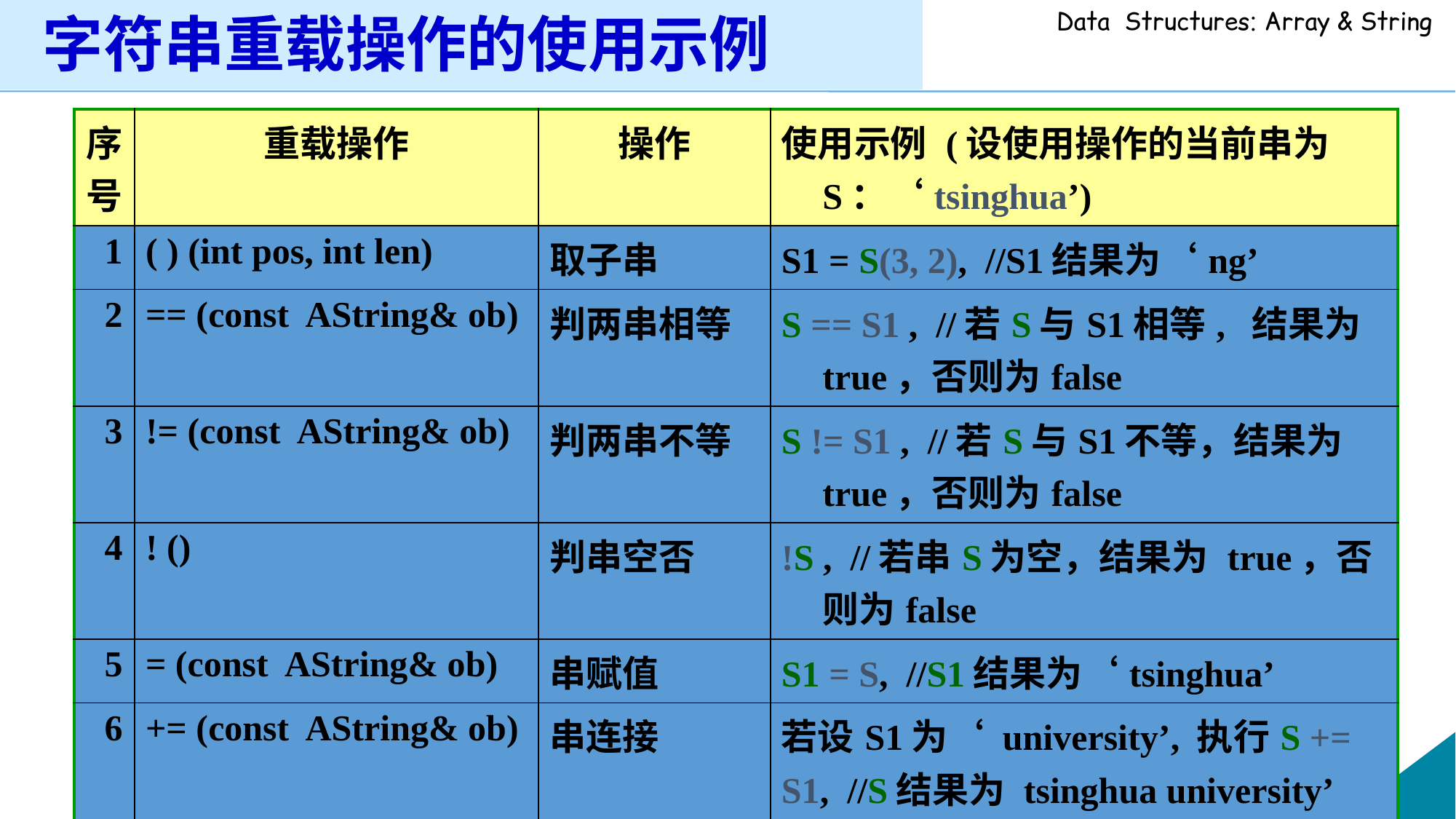

# 字符串重载操作的使用示例
| 序 号 | 重载操作 | 操作 | 使用示例 (设使用操作的当前串为S：‘tsinghua’) |
| --- | --- | --- | --- |
| 1 | ( ) (int pos, int len) | 取子串 | S1 = S(3, 2), //S1结果为‘ng’ |
| 2 | == (const AString& ob) | 判两串相等 | S == S1 , //若S与S1相等, 结果为true，否则为false |
| 3 | != (const AString& ob) | 判两串不等 | S != S1 , //若S与S1不等，结果为true，否则为false |
| 4 | ! () | 判串空否 | !S , //若串S为空，结果为 true，否则为false |
| 5 | = (const AString& ob) | 串赋值 | S1 = S, //S1结果为‘tsinghua’ |
| 6 | += (const AString& ob) | 串连接 | 若设S1为‘ university’, 执行S += S1, //S结果为 tsinghua university’ |
| 7 | [ ] (int i) | 取第 i个字符 | S[5], //取出字符为‘h’ |